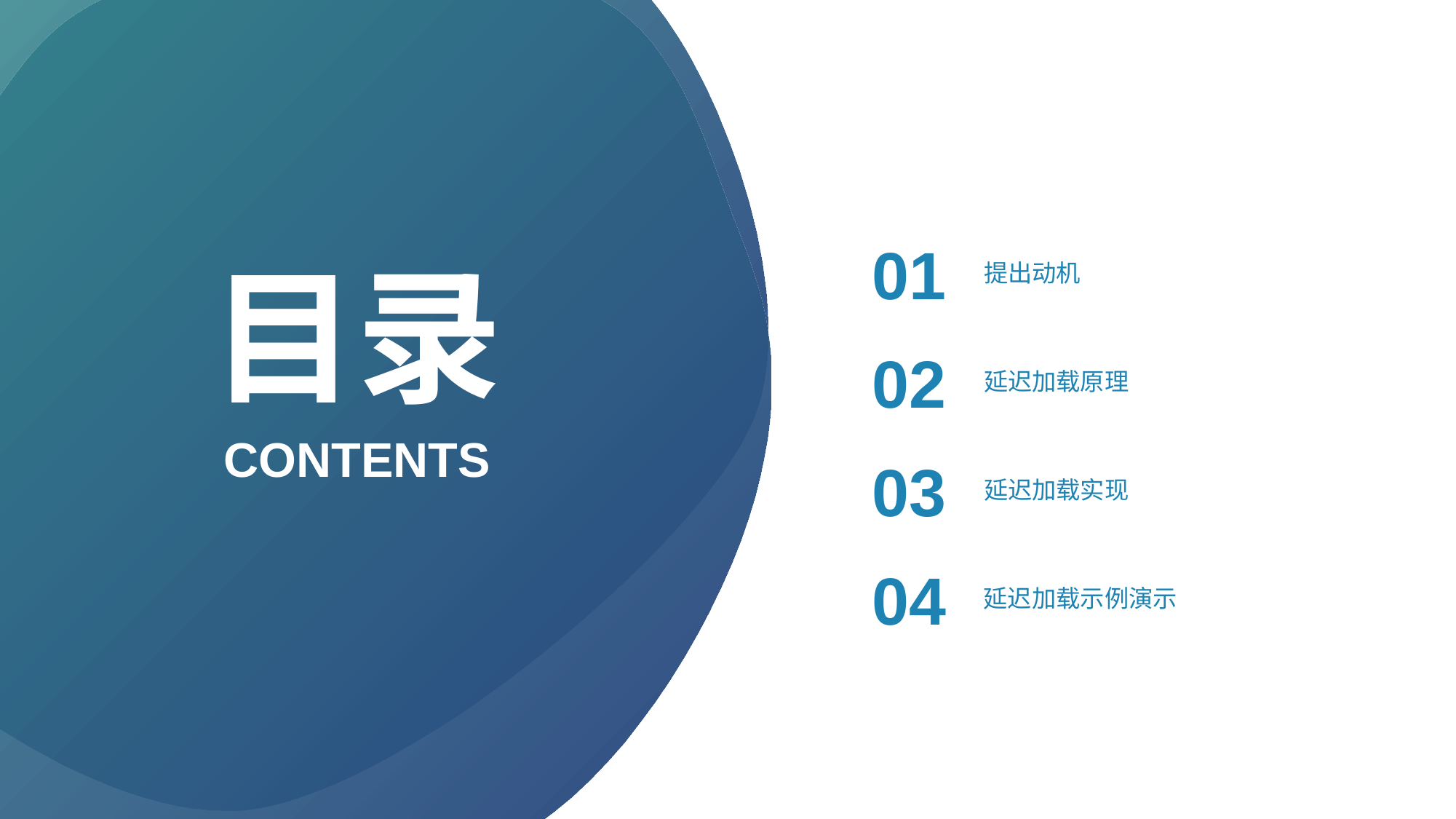

01
提出动机
目录
02
延迟加载原理
CONTENTS
03
延迟加载实现
04
延迟加载示例演示